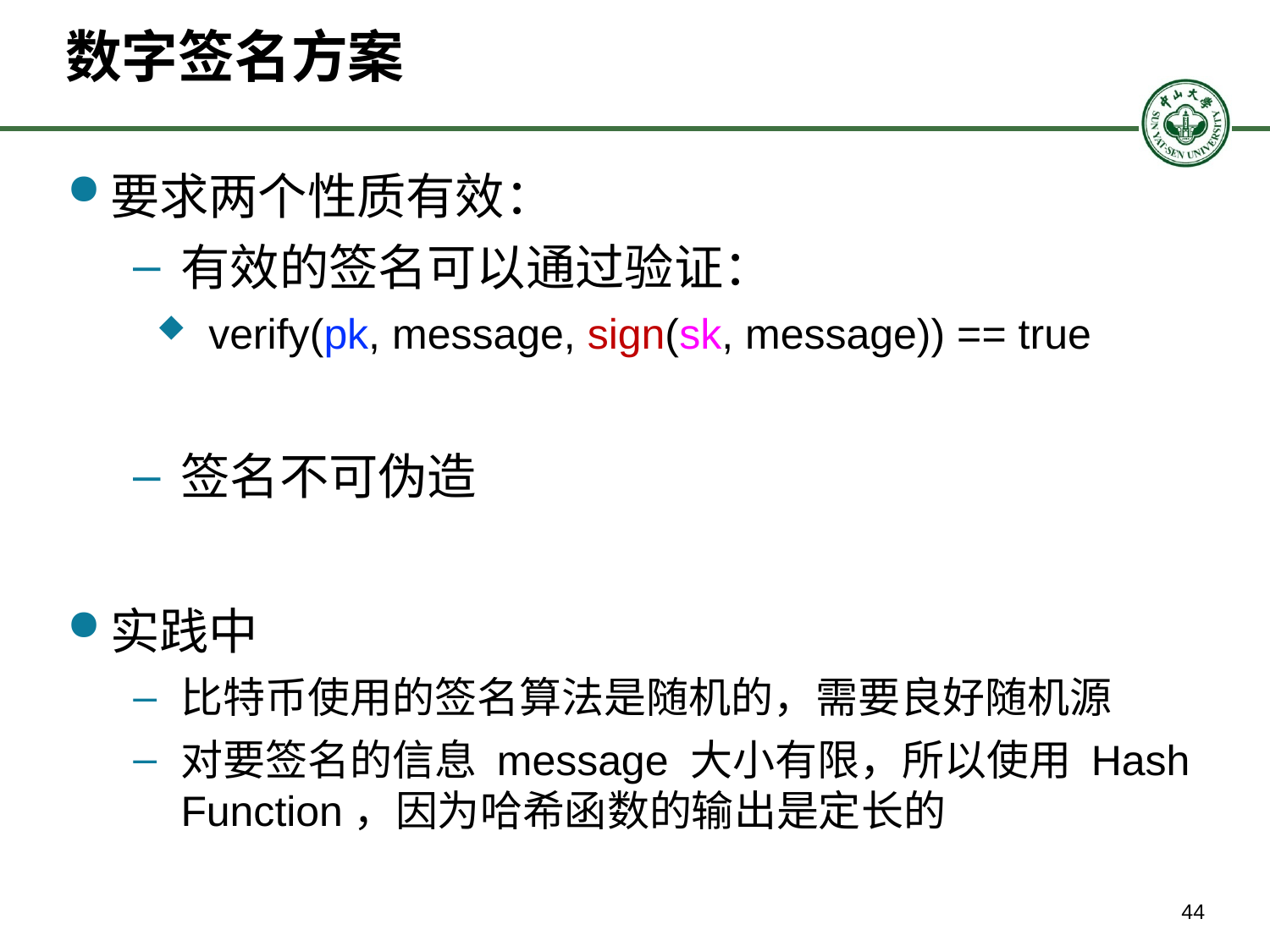

# 数字签名方案
要求两个性质有效：
有效的签名可以通过验证：
 verify(pk, message, sign(sk, message)) == true

签名不可伪造

实践中
比特币使用的签名算法是随机的，需要良好随机源
对要签名的信息 message 大小有限，所以使用 Hash Function，因为哈希函数的输出是定长的